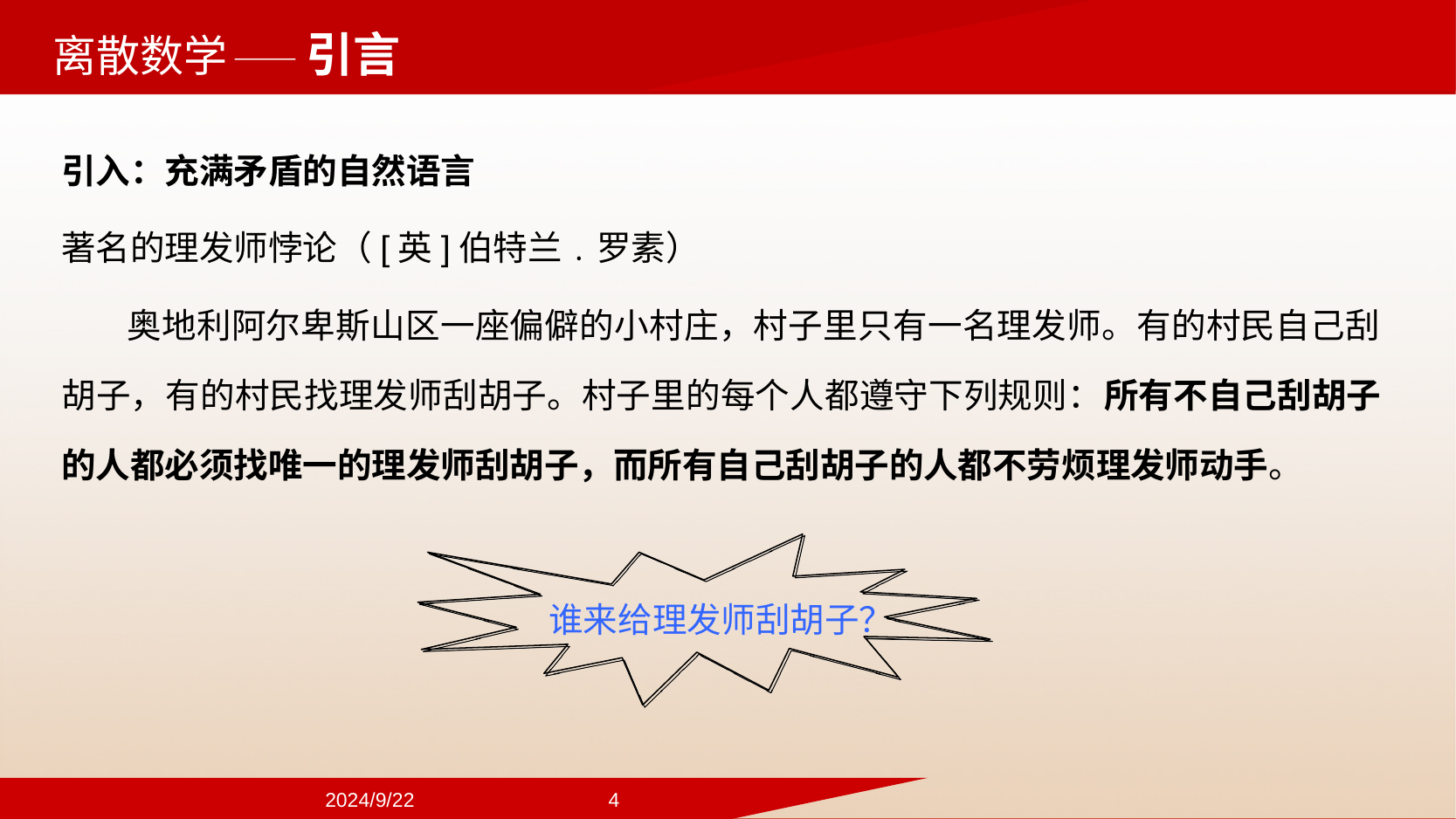

——引言
引入：充满矛盾的自然语言
著名的理发师悖论（[英]伯特兰﹒罗素）
奥地利阿尔卑斯山区一座偏僻的小村庄，村子里只有一名理发师。有的村民自己刮胡子，有的村民找理发师刮胡子。村子里的每个人都遵守下列规则：所有不自己刮胡子的人都必须找唯一的理发师刮胡子，而所有自己刮胡子的人都不劳烦理发师动手。

谁来给理发师刮胡子？

2024/9/22
4